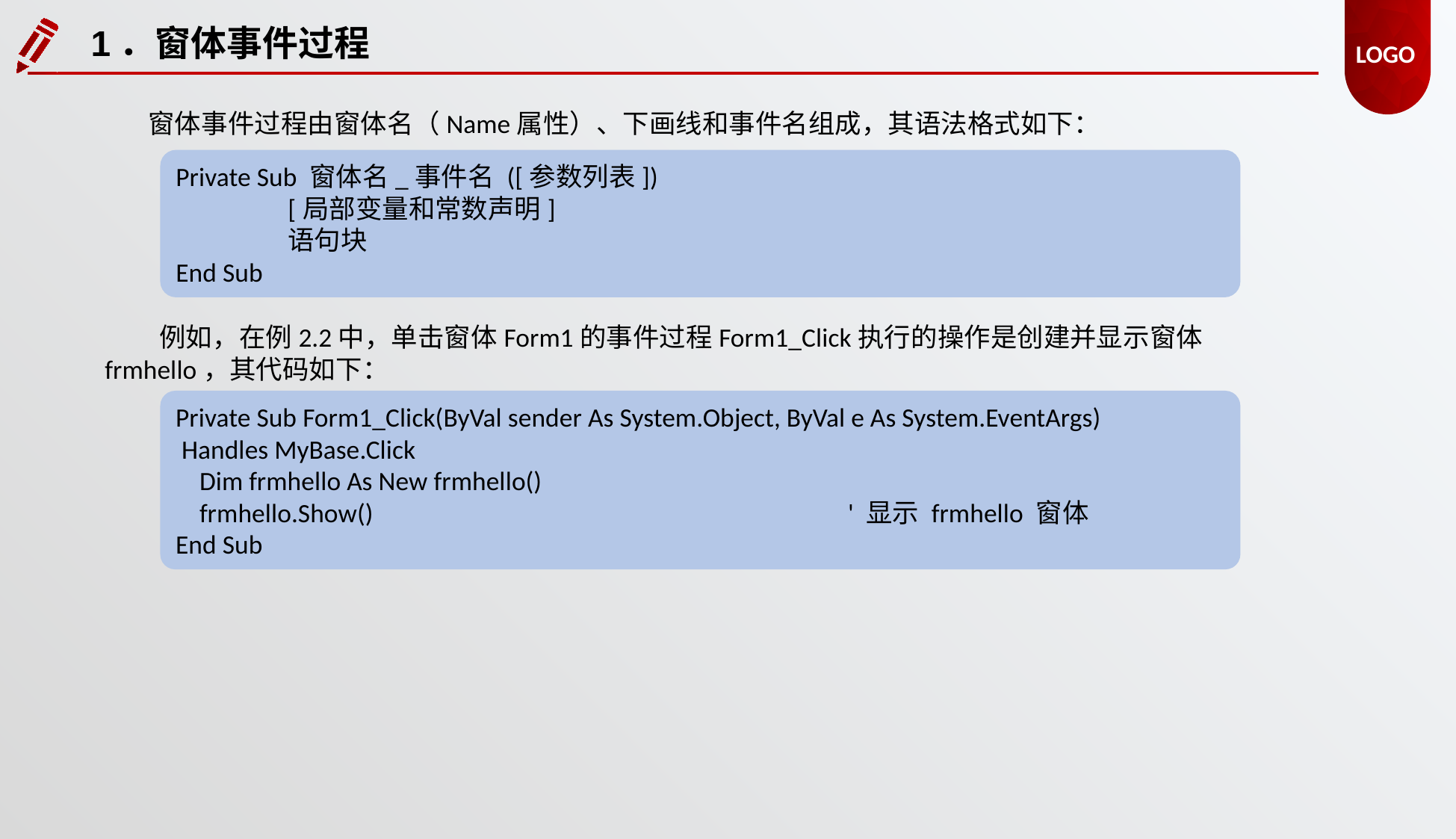

1．窗体事件过程
窗体事件过程由窗体名（Name属性）、下画线和事件名组成，其语法格式如下：
Private Sub 窗体名_事件名 ([参数列表])
	[局部变量和常数声明]
	语句块
End Sub
例如，在例2.2中，单击窗体Form1的事件过程Form1_Click执行的操作是创建并显示窗体frmhello，其代码如下：
Private Sub Form1_Click(ByVal sender As System.Object, ByVal e As System.EventArgs)
 Handles MyBase.Click
    Dim frmhello As New frmhello()
    frmhello.Show()                 				' 显示 frmhello 窗体
End Sub